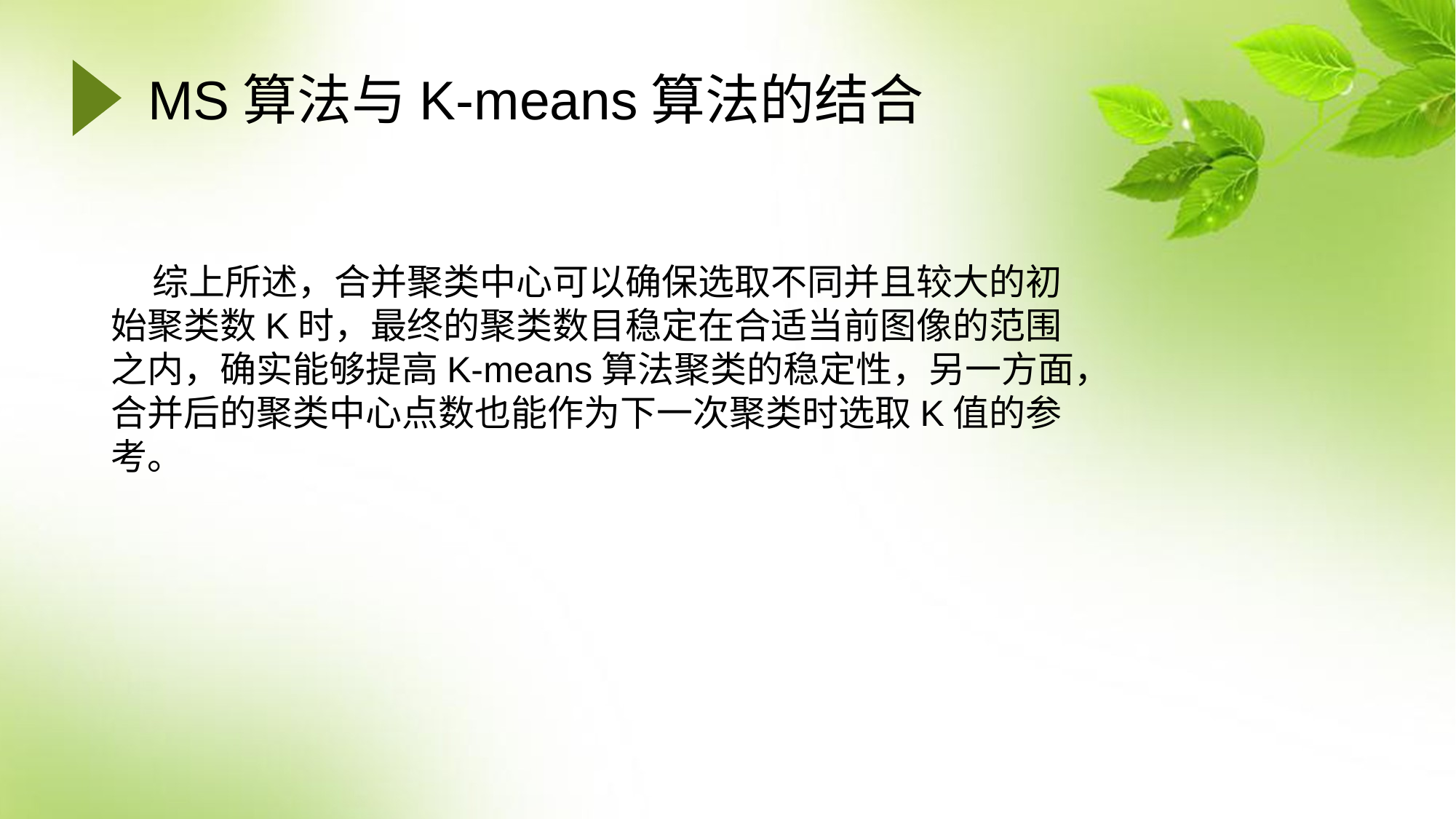

# MS算法与K-means算法的结合
    综上所述，合并聚类中心可以确保选取不同并且较大的初始聚类数K时，最终的聚类数目稳定在合适当前图像的范围之内，确实能够提高K-means算法聚类的稳定性，另一方面，合并后的聚类中心点数也能作为下一次聚类时选取K值的参考。